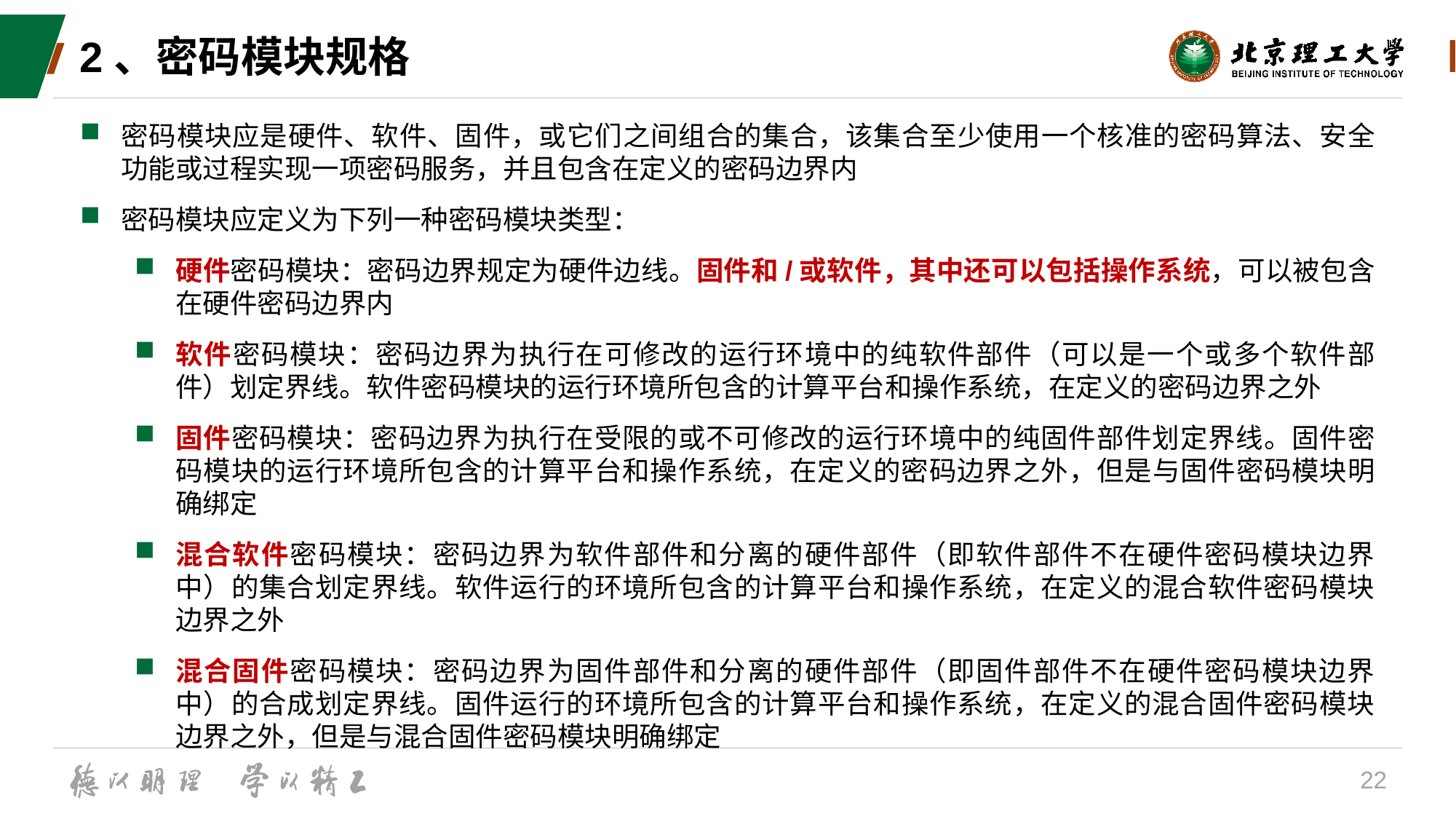

# 2、密码模块规格
密码模块应是硬件、软件、固件，或它们之间组合的集合，该集合至少使用一个核准的密码算法、安全功能或过程实现一项密码服务，并且包含在定义的密码边界内
密码模块应定义为下列一种密码模块类型：
硬件密码模块：密码边界规定为硬件边线。固件和/或软件，其中还可以包括操作系统，可以被包含在硬件密码边界内
软件密码模块：密码边界为执行在可修改的运行环境中的纯软件部件（可以是一个或多个软件部件）划定界线。软件密码模块的运行环境所包含的计算平台和操作系统，在定义的密码边界之外
固件密码模块：密码边界为执行在受限的或不可修改的运行环境中的纯固件部件划定界线。固件密码模块的运行环境所包含的计算平台和操作系统，在定义的密码边界之外，但是与固件密码模块明确绑定
混合软件密码模块：密码边界为软件部件和分离的硬件部件（即软件部件不在硬件密码模块边界中）的集合划定界线。软件运行的环境所包含的计算平台和操作系统，在定义的混合软件密码模块边界之外
混合固件密码模块：密码边界为固件部件和分离的硬件部件（即固件部件不在硬件密码模块边界中）的合成划定界线。固件运行的环境所包含的计算平台和操作系统，在定义的混合固件密码模块边界之外，但是与混合固件密码模块明确绑定